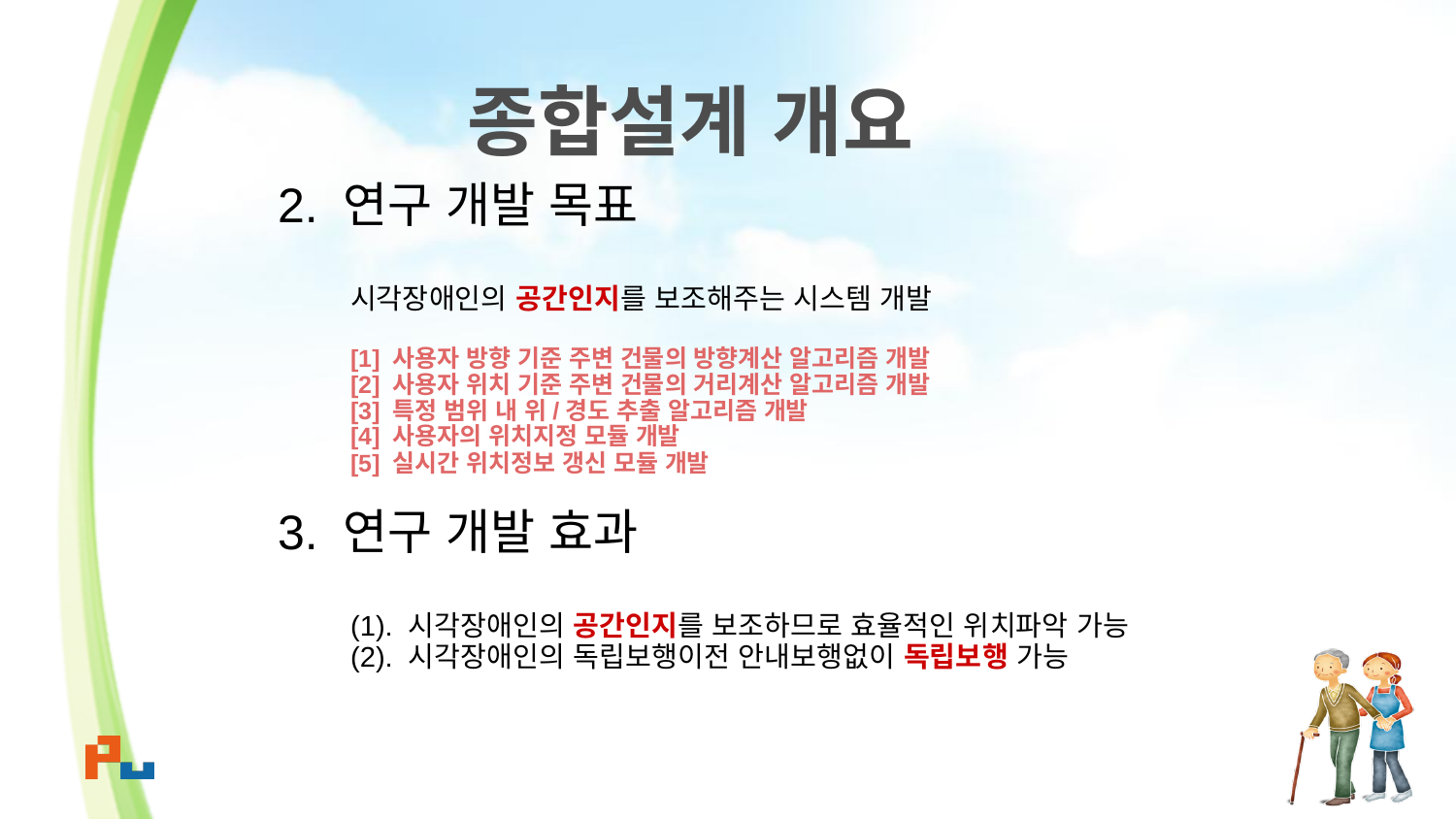

# 종합설계 개요
2. 연구 개발 목표

시각장애인의 공간인지를 보조해주는 시스템 개발

[1] 사용자 방향 기준 주변 건물의 방향계산 알고리즘 개발
[2] 사용자 위치 기준 주변 건물의 거리계산 알고리즘 개발
[3] 특정 범위 내 위/경도 추출 알고리즘 개발
[4] 사용자의 위치지정 모듈 개발
[5] 실시간 위치정보 갱신 모듈 개발

3. 연구 개발 효과

(1). 시각장애인의 공간인지를 보조하므로 효율적인 위치파악 가능
(2). 시각장애인의 독립보행이전 안내보행없이 독립보행 가능